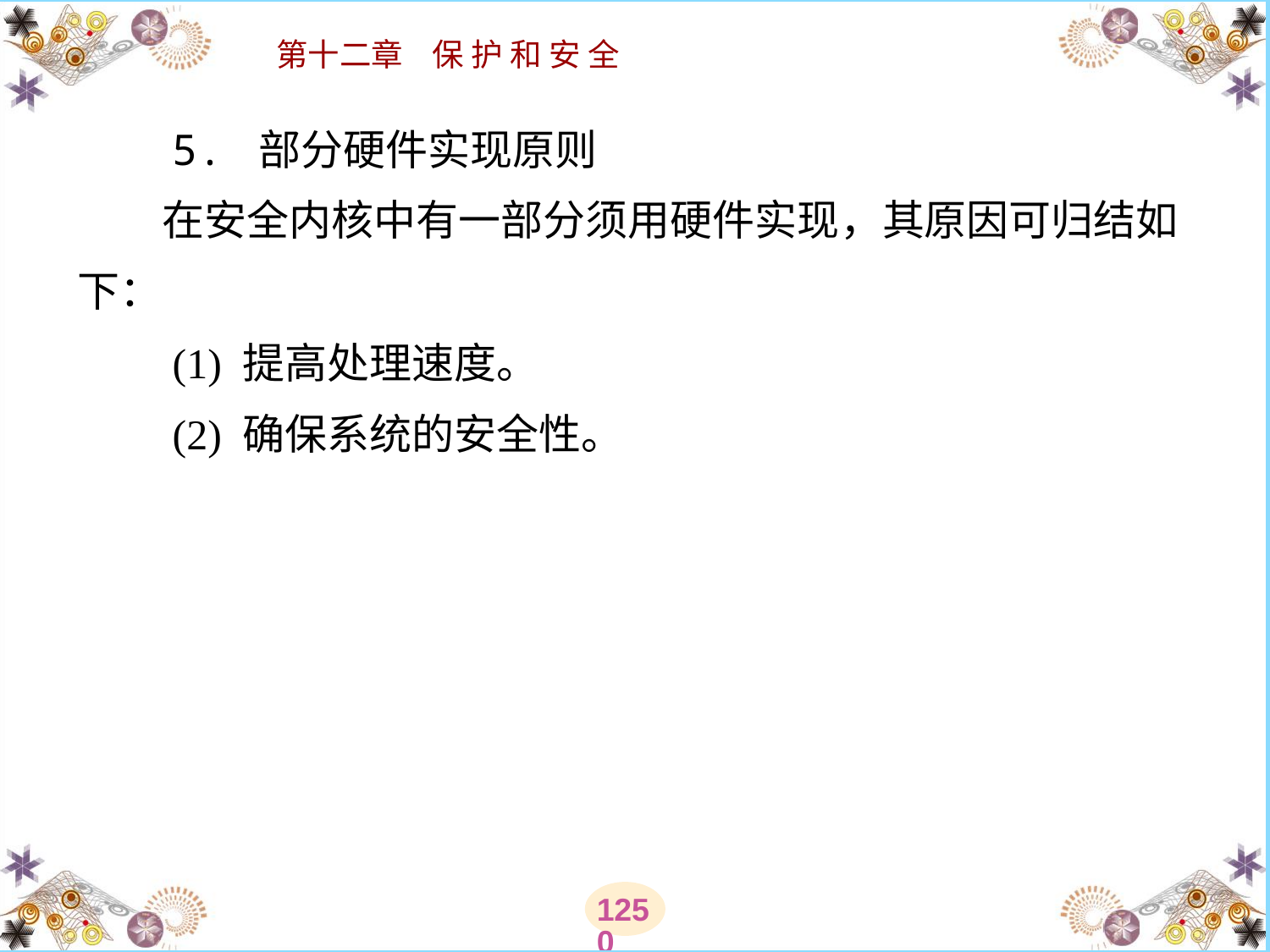

# 5. 部分硬件实现原则 　　在安全内核中有一部分须用硬件实现，其原因可归结如下： 　　(1) 提高处理速度。 　　(2) 确保系统的安全性。